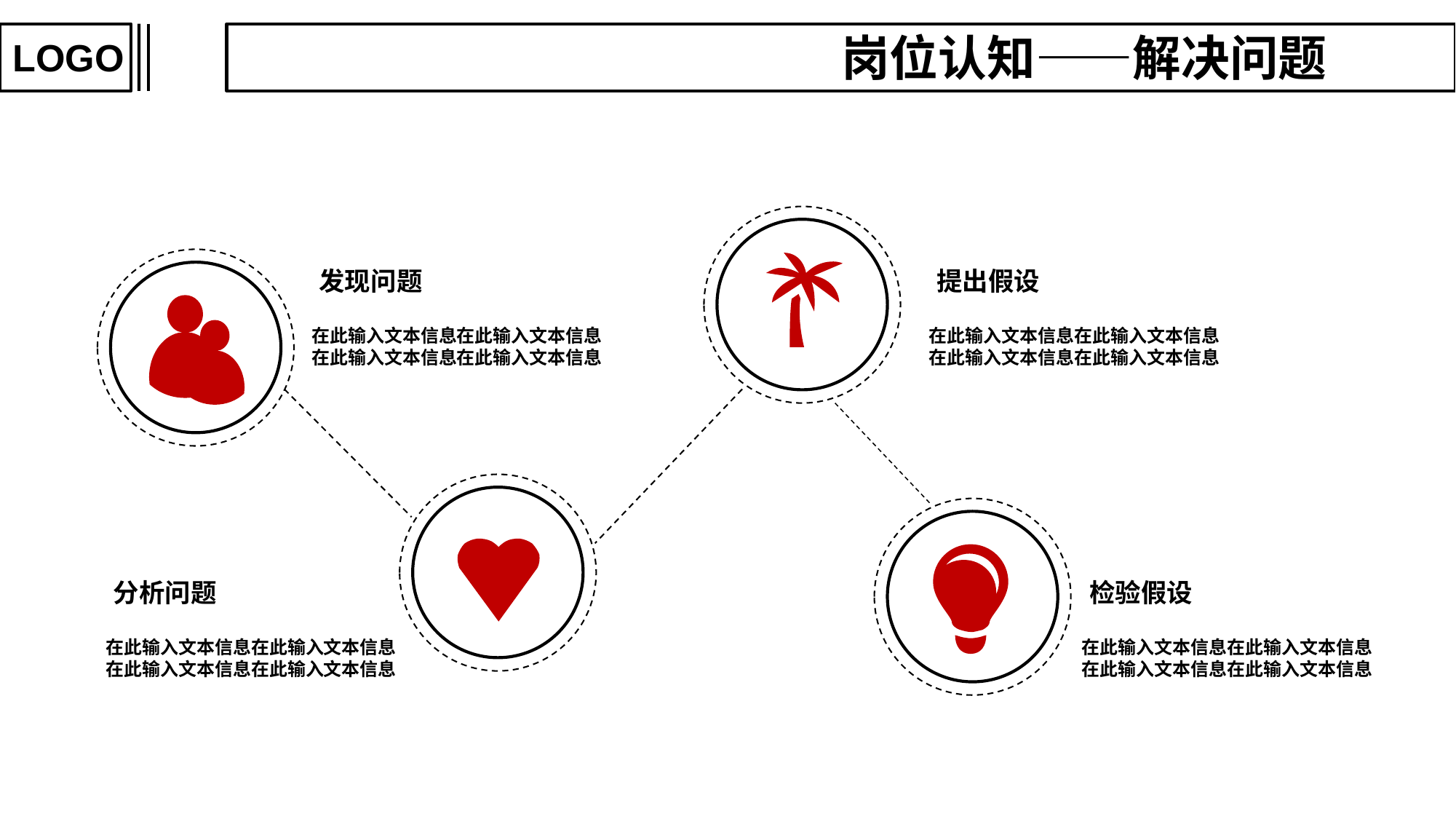

岗位认知——解决问题

LOGO

发现问题
在此输入文本信息在此输入文本信息
在此输入文本信息在此输入文本信息
提出假设
在此输入文本信息在此输入文本信息
在此输入文本信息在此输入文本信息

分析问题
在此输入文本信息在此输入文本信息
在此输入文本信息在此输入文本信息
检验假设
在此输入文本信息在此输入文本信息
在此输入文本信息在此输入文本信息